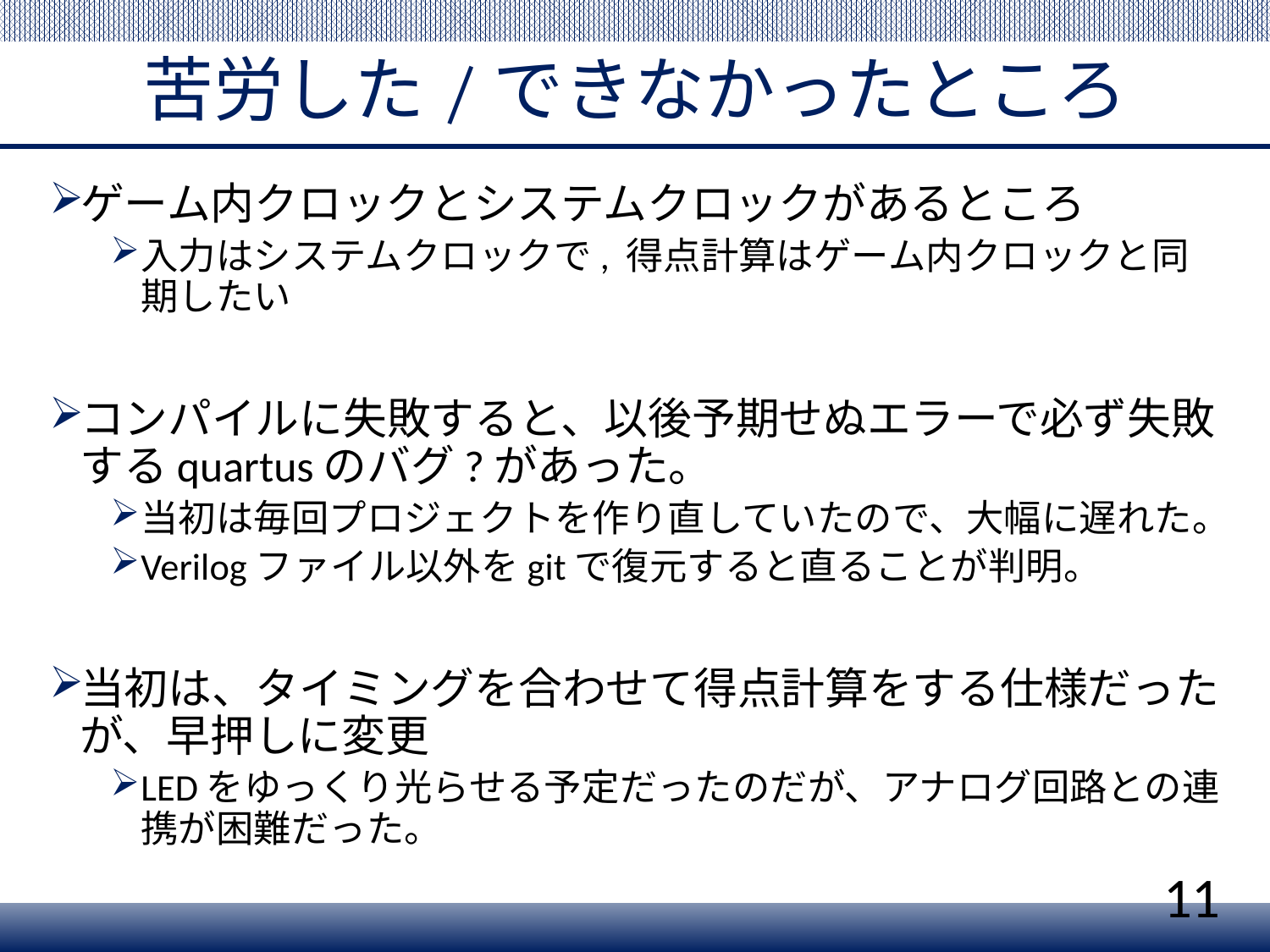

# 苦労した/できなかったところ
ゲーム内クロックとシステムクロックがあるところ
入力はシステムクロックで, 得点計算はゲーム内クロックと同期したい

コンパイルに失敗すると、以後予期せぬエラーで必ず失敗するquartusのバグ?があった。
当初は毎回プロジェクトを作り直していたので、大幅に遅れた。
Verilogファイル以外をgitで復元すると直ることが判明。

当初は、タイミングを合わせて得点計算をする仕様だったが、早押しに変更
LEDをゆっくり光らせる予定だったのだが、アナログ回路との連携が困難だった。
11